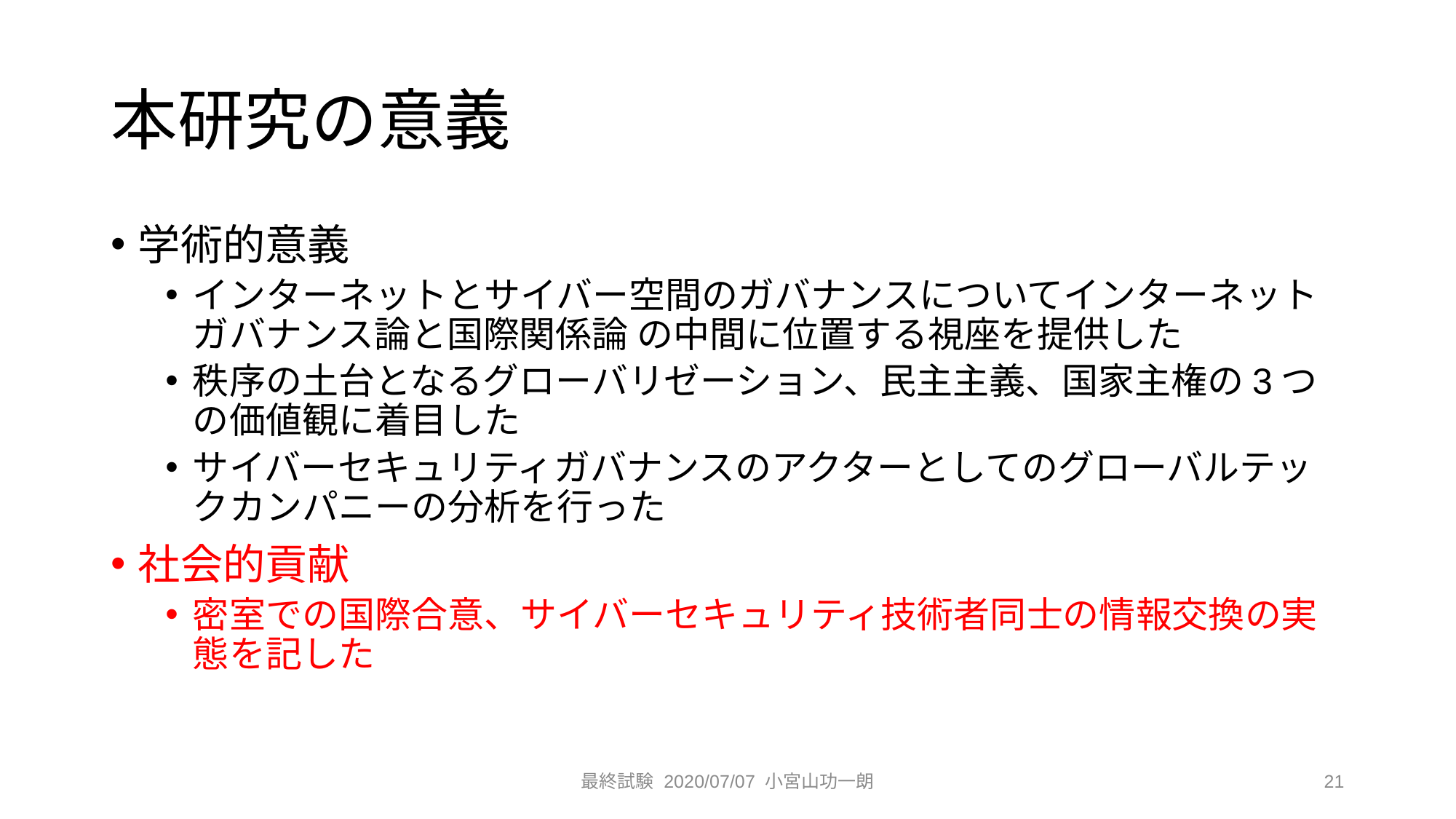

# 本研究の意義
学術的意義
インターネットとサイバー空間のガバナンスについてインターネットガバナンス論と国際関係論 の中間に位置する視座を提供した
秩序の土台となるグローバリゼーション、民主主義、国家主権の3つの価値観に着目した
サイバーセキュリティガバナンスのアクターとしてのグローバルテックカンパニーの分析を行った
社会的貢献
密室での国際合意、サイバーセキュリティ技術者同士の情報交換の実態を記した
最終試験 2020/07/07 小宮山功一朗
21